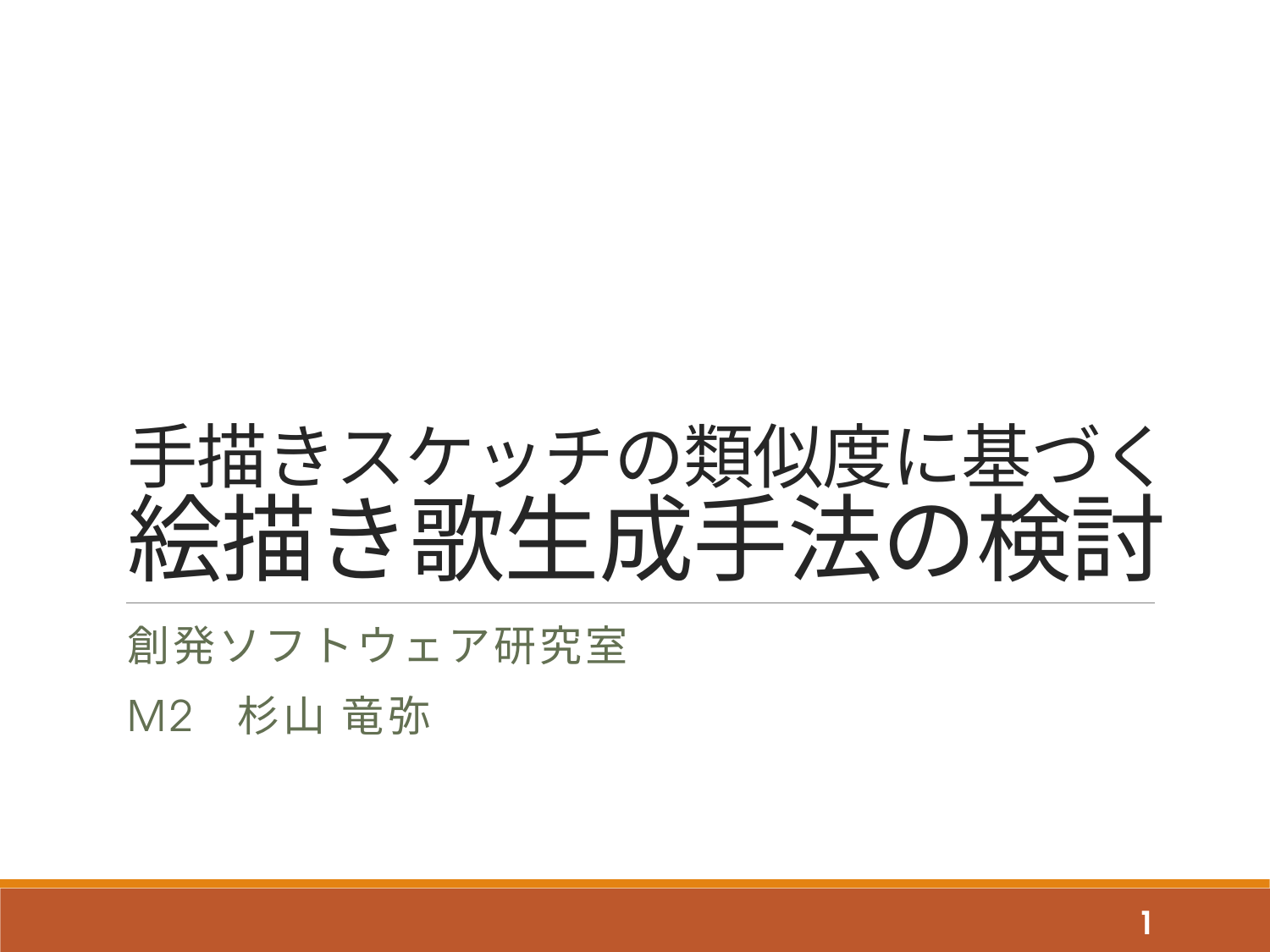

# 手描きスケッチの類似度に基づく 絵描き歌生成手法の検討
創発ソフトウェア研究室
M2  杉山 竜弥
1